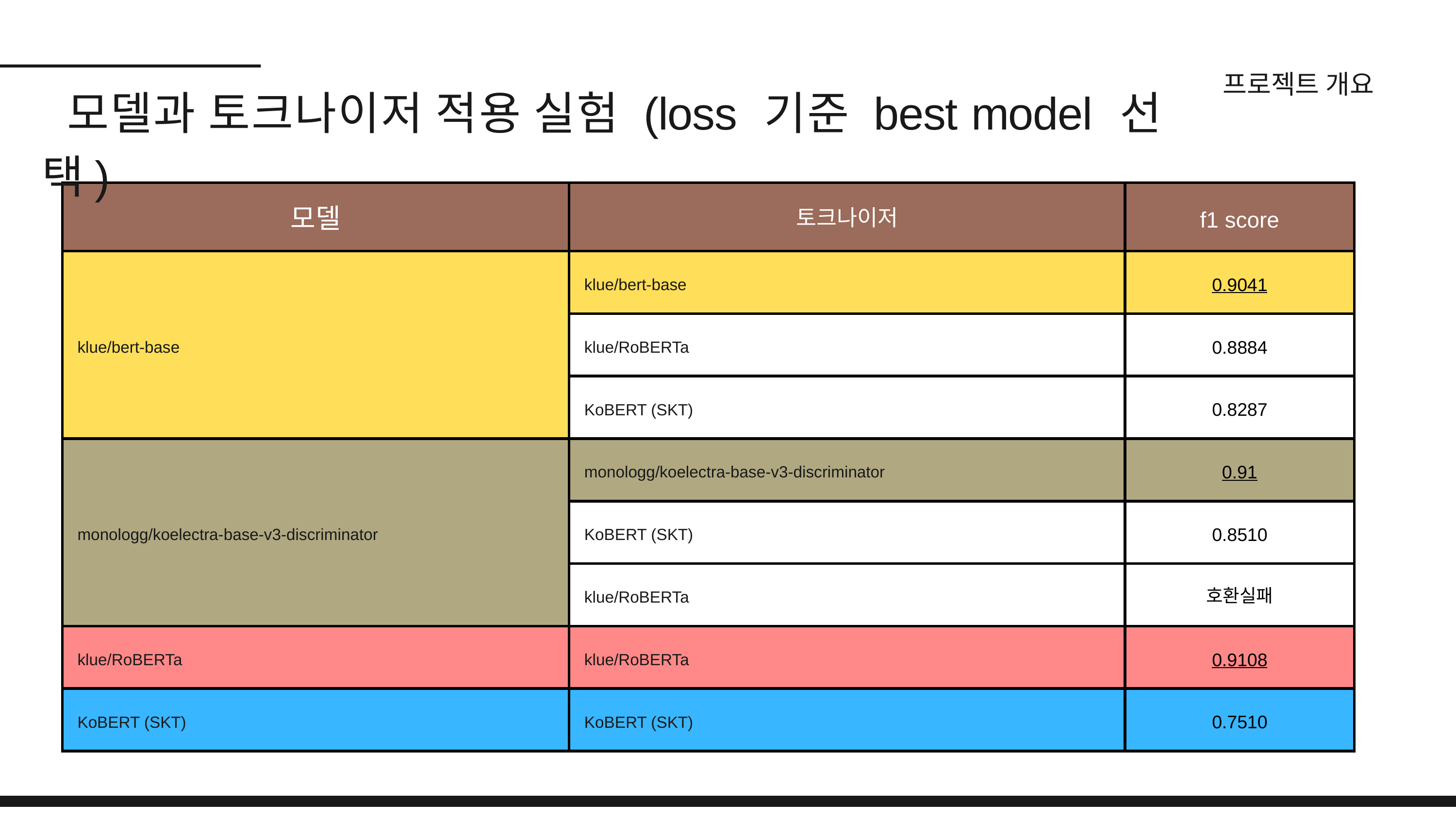

프로젝트 개요

 모델과 토크나이저 적용 실험 (loss 기준 best model 선택)
| 모델 | 토크나이저 | f1 score |
| --- | --- | --- |
| klue/bert-base | klue/bert-base | 0.9041 |
| klue/bert-base | klue/RoBERTa | 0.8884 |
| klue/bert-base | KoBERT (SKT) | 0.8287 |
| monologg/koelectra-base-v3-discriminator | monologg/koelectra-base-v3-discriminator | 0.91 |
| monologg/koelectra-base-v3-discriminator | KoBERT (SKT) | 0.8510 |
| monologg/koelectra-base-v3-discriminator | klue/RoBERTa | 호환실패 |
| klue/RoBERTa | klue/RoBERTa | 0.9108 |
| KoBERT (SKT) | KoBERT (SKT) | 0.7510 |